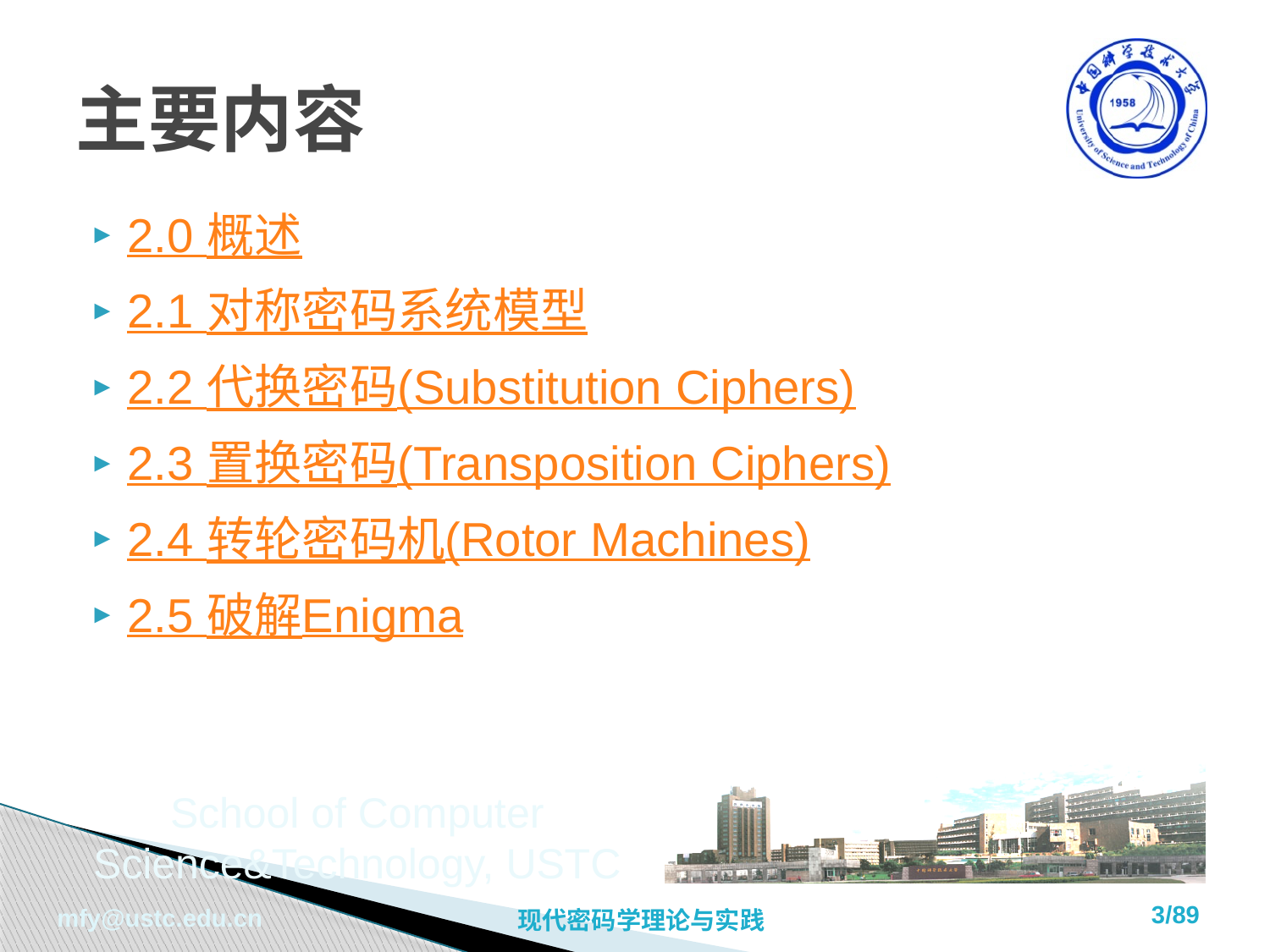

# 主要内容
2.0 概述
2.1 对称密码系统模型
2.2 代换密码(Substitution Ciphers)
2.3 置换密码(Transposition Ciphers)
2.4 转轮密码机(Rotor Machines)
2.5 破解Enigma